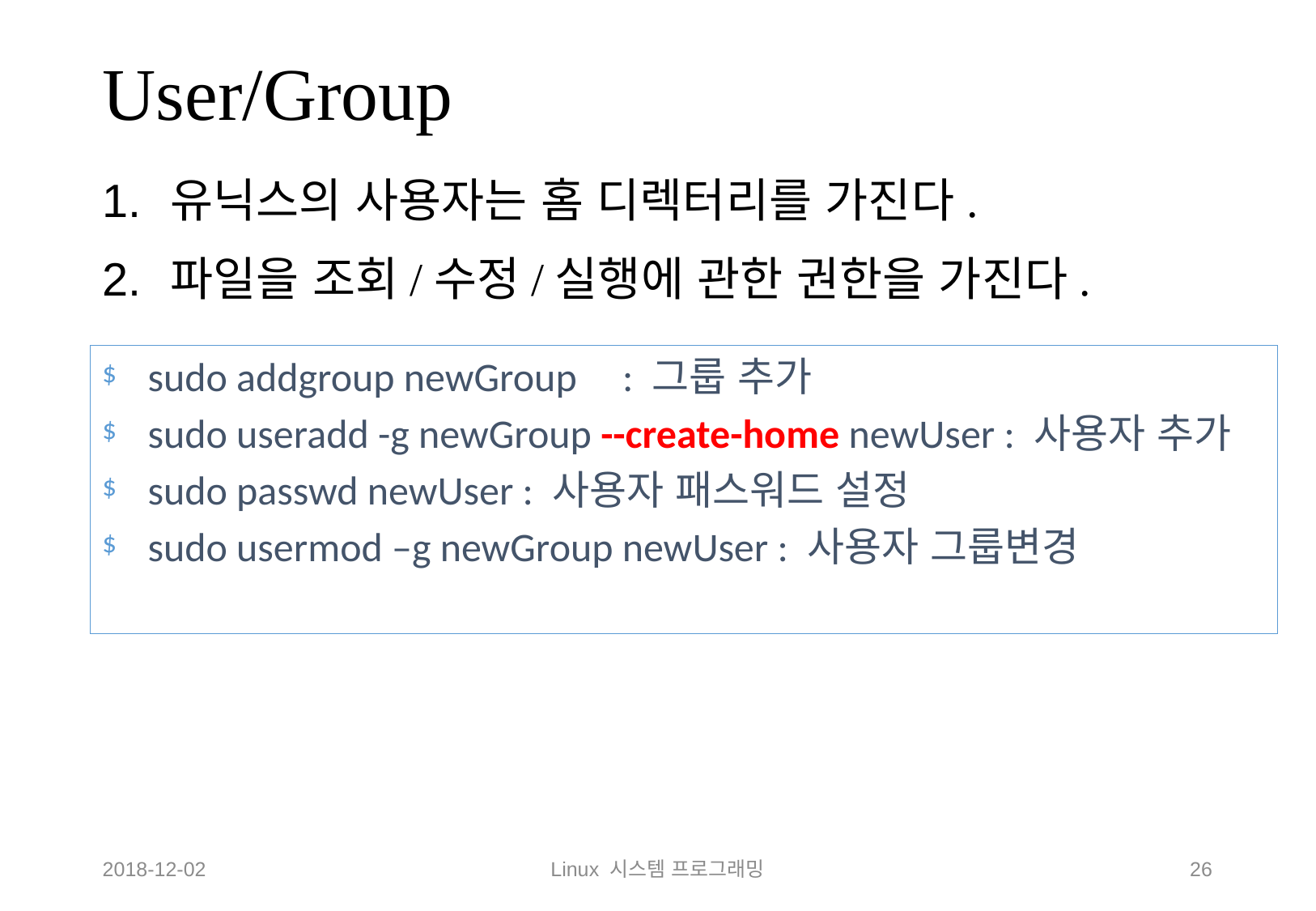

# User/Group
유닉스의 사용자는 홈 디렉터리를 가진다.
파일을 조회/수정/실행에 관한 권한을 가진다.

sudo addgroup newGroup     : 그룹 추가
sudo useradd -g newGroup --create-home newUser : 사용자 추가
sudo passwd newUser : 사용자 패스워드 설정
sudo usermod –g newGroup newUser : 사용자 그룹변경
2018-12-02
Linux 시스템 프로그래밍
26